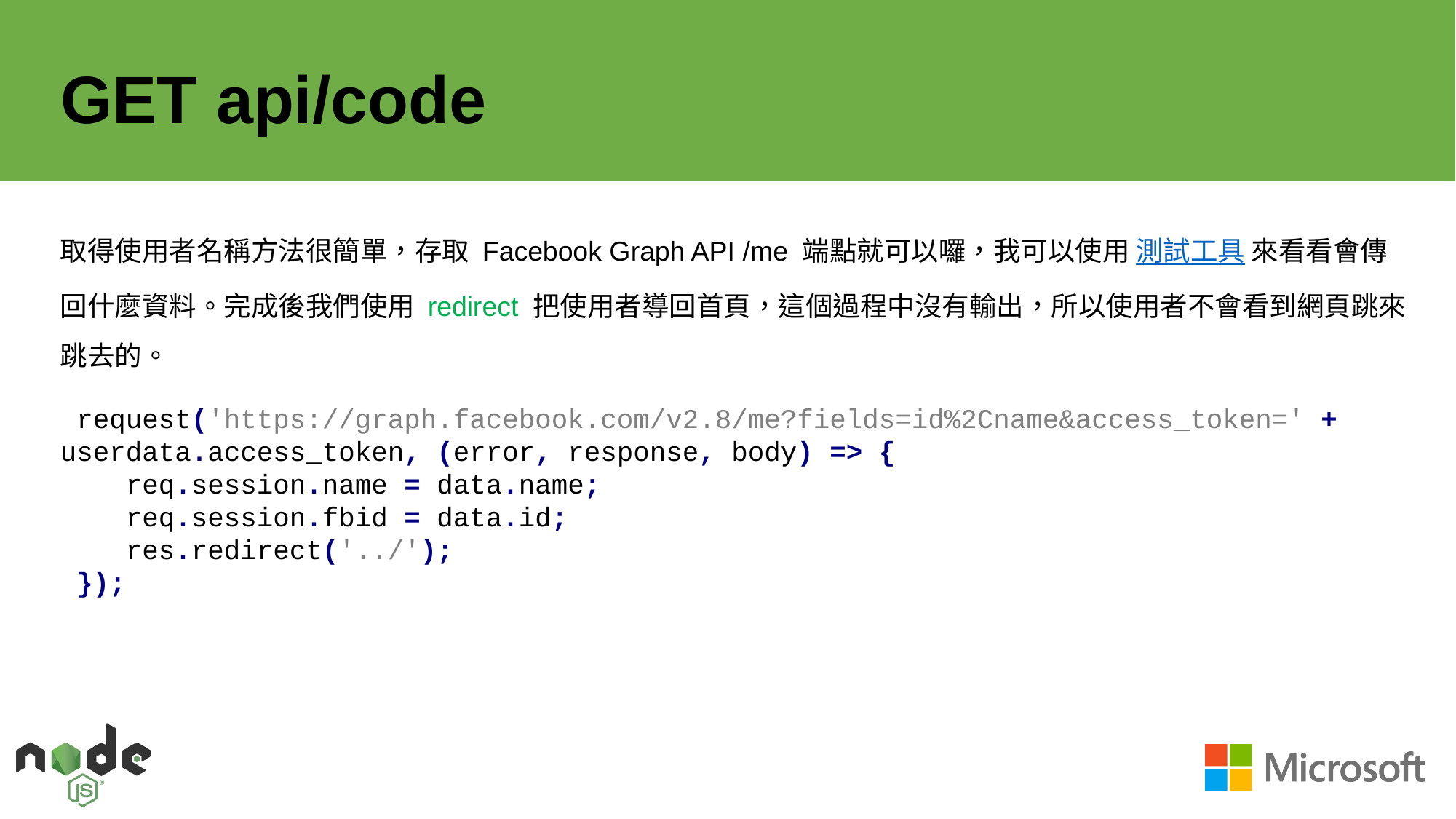

# GET api/code
取得使用者名稱方法很簡單，存取 Facebook Graph API /me 端點就可以囉，我可以使用 測試工具 來看看會傳回什麼資料。完成後我們使用 redirect 把使用者導回首頁，這個過程中沒有輸出，所以使用者不會看到網頁跳來跳去的。
 request('https://graph.facebook.com/v2.8/me?fields=id%2Cname&access_token=' + userdata.access_token, (error, response, body) => {
    req.session.name = data.name;
    req.session.fbid = data.id;
    res.redirect('../');
 });